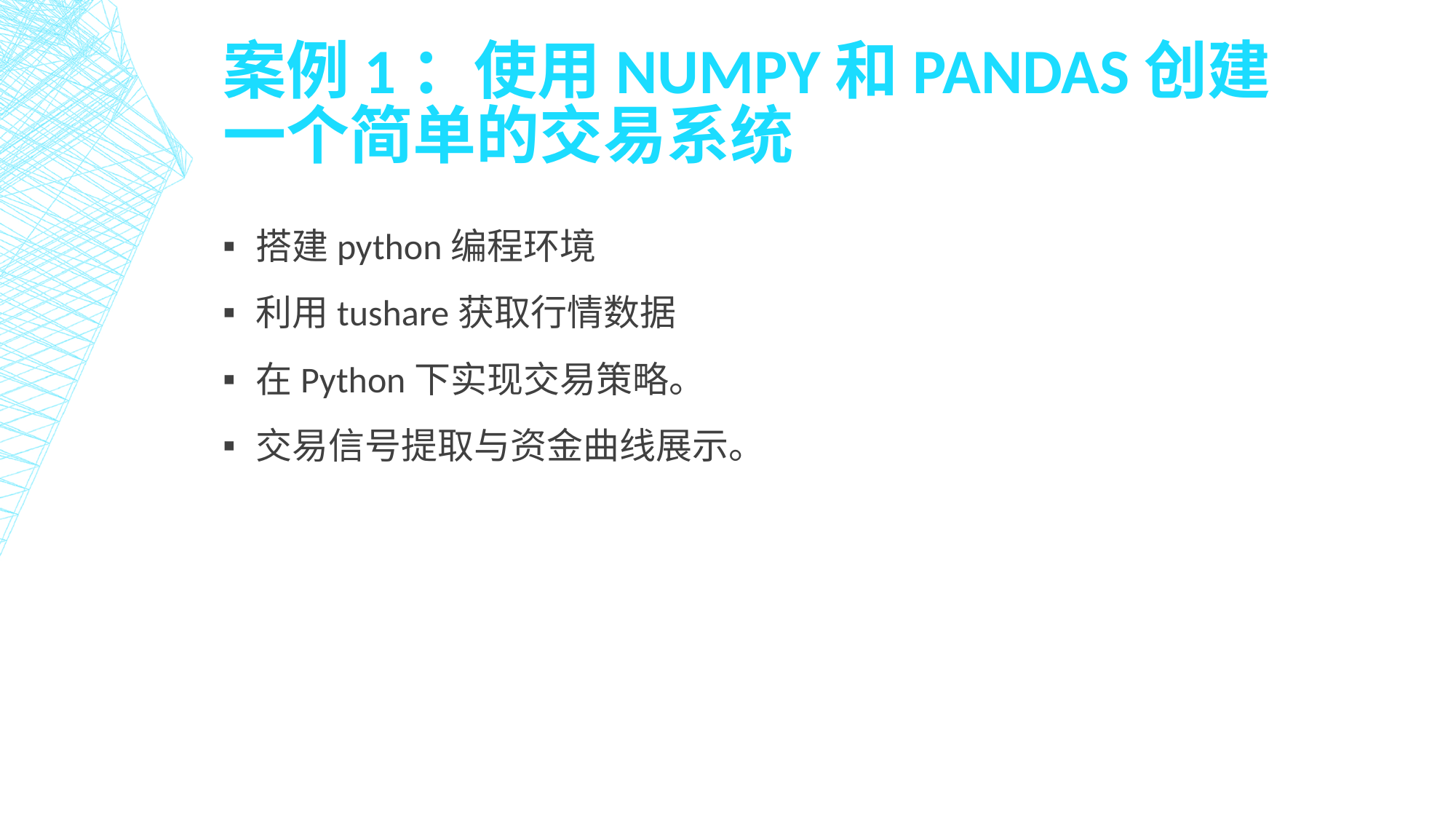

# 案例1：使用numpy和pandas创建一个简单的交易系统

搭建python编程环境
利用tushare获取行情数据
在Python下实现交易策略。
交易信号提取与资金曲线展示。